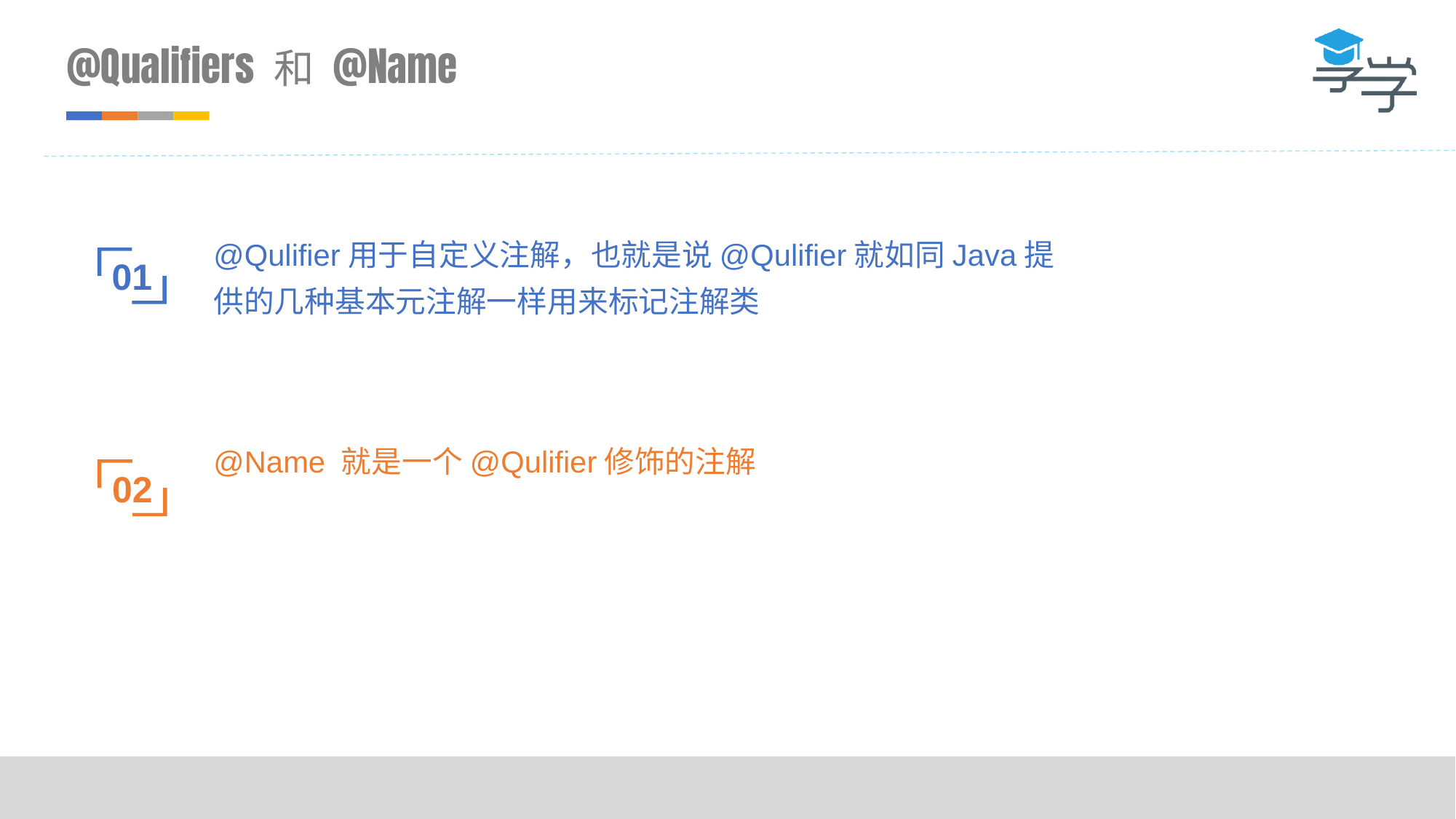

@Qualifiers 和 @Name

@Qulifier用于自定义注解，也就是说@Qulifier就如同Java提供的几种基本元注解一样用来标记注解类
01
@Name 就是一个@Qulifier修饰的注解
02